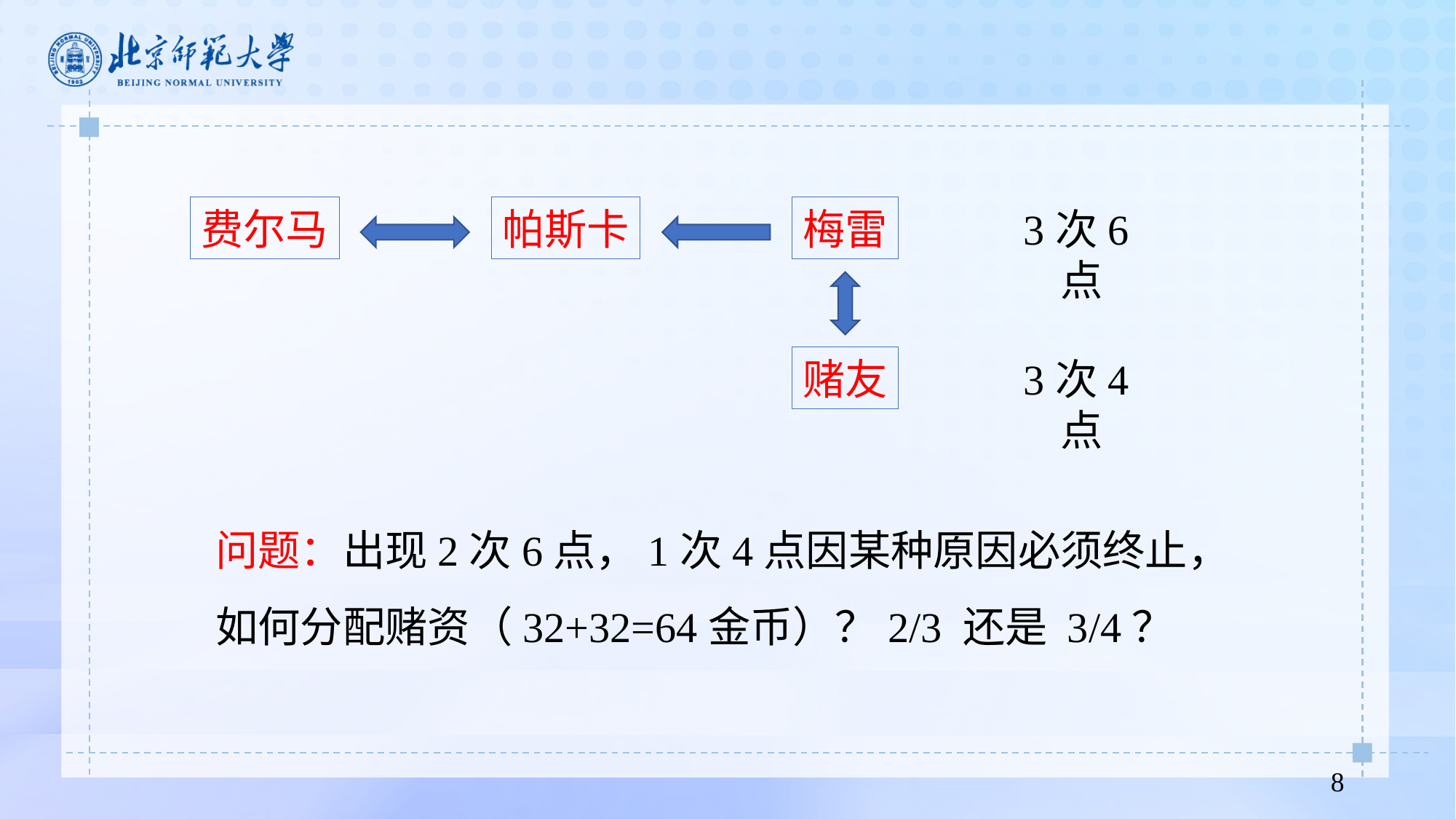

费尔马
帕斯卡
梅雷
3次6点

赌友
3次4点
问题：出现2次6点，1次4点因某种原因必须终止，如何分配赌资（32+32=64金币）？2/3 还是 3/4？
8